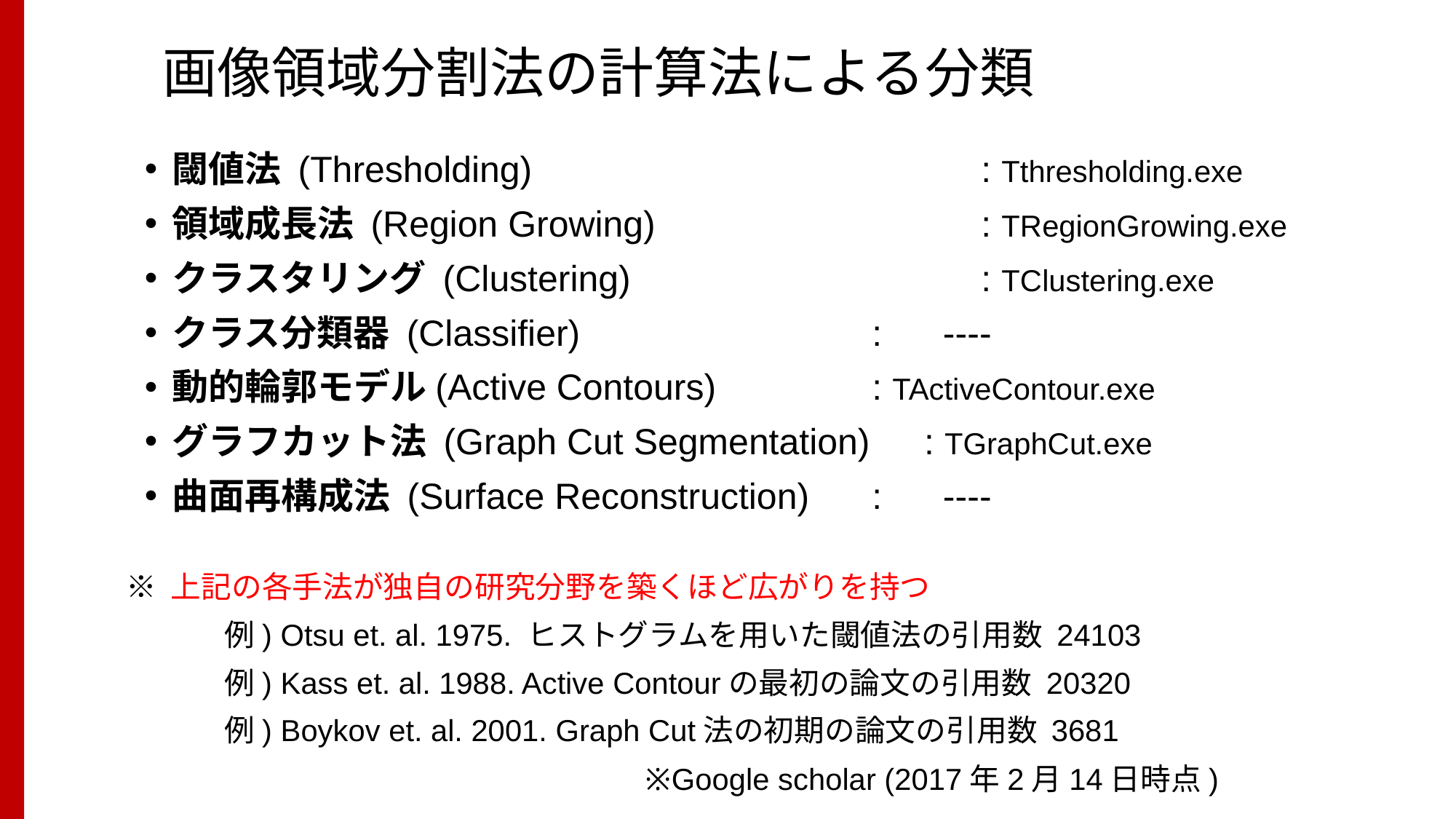

# 画像領域分割法の計算法による分類
閾値法 (Thresholding)				　: Tthresholding.exe
領域成長法 (Region Growing)			　: TRegionGrowing.exe
クラスタリング (Clustering)			　: TClustering.exe
クラス分類器 (Classifier)			　:      ----
動的輪郭モデル(Active Contours)		　: TActiveContour.exe
グラフカット法 (Graph Cut Segmentation)　: TGraphCut.exe
曲面再構成法 (Surface Reconstruction)	　:      ----
※ 上記の各手法が独自の研究分野を築くほど広がりを持つ
　　　 例) Otsu et. al. 1975. ヒストグラムを用いた閾値法の引用数 24103
　　　 例) Kass et. al. 1988. Active Contourの最初の論文の引用数 20320
　　　 例) Boykov et. al. 2001. Graph Cut法の初期の論文の引用数 3681
                                                              ※ Google scholar (2017年2月14日時点)
Fast approximate energy minimization via graph cuts 6784 (こっちでも良いけども)